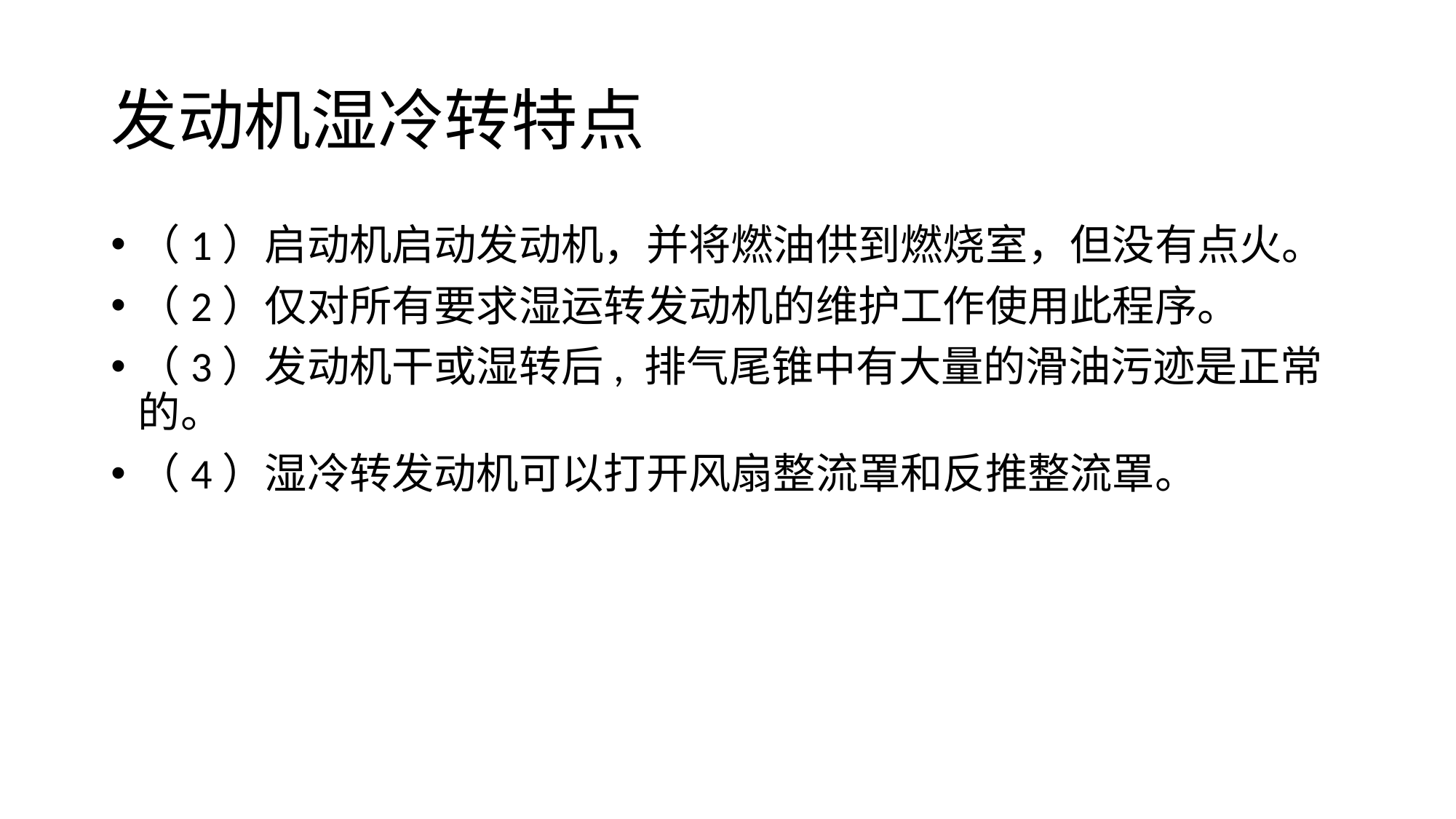

# 发动机湿冷转特点
（1）启动机启动发动机，并将燃油供到燃烧室，但没有点火。
（2）仅对所有要求湿运转发动机的维护工作使用此程序。
（3）发动机干或湿转后, 排气尾锥中有大量的滑油污迹是正常的。
（4）湿冷转发动机可以打开风扇整流罩和反推整流罩。